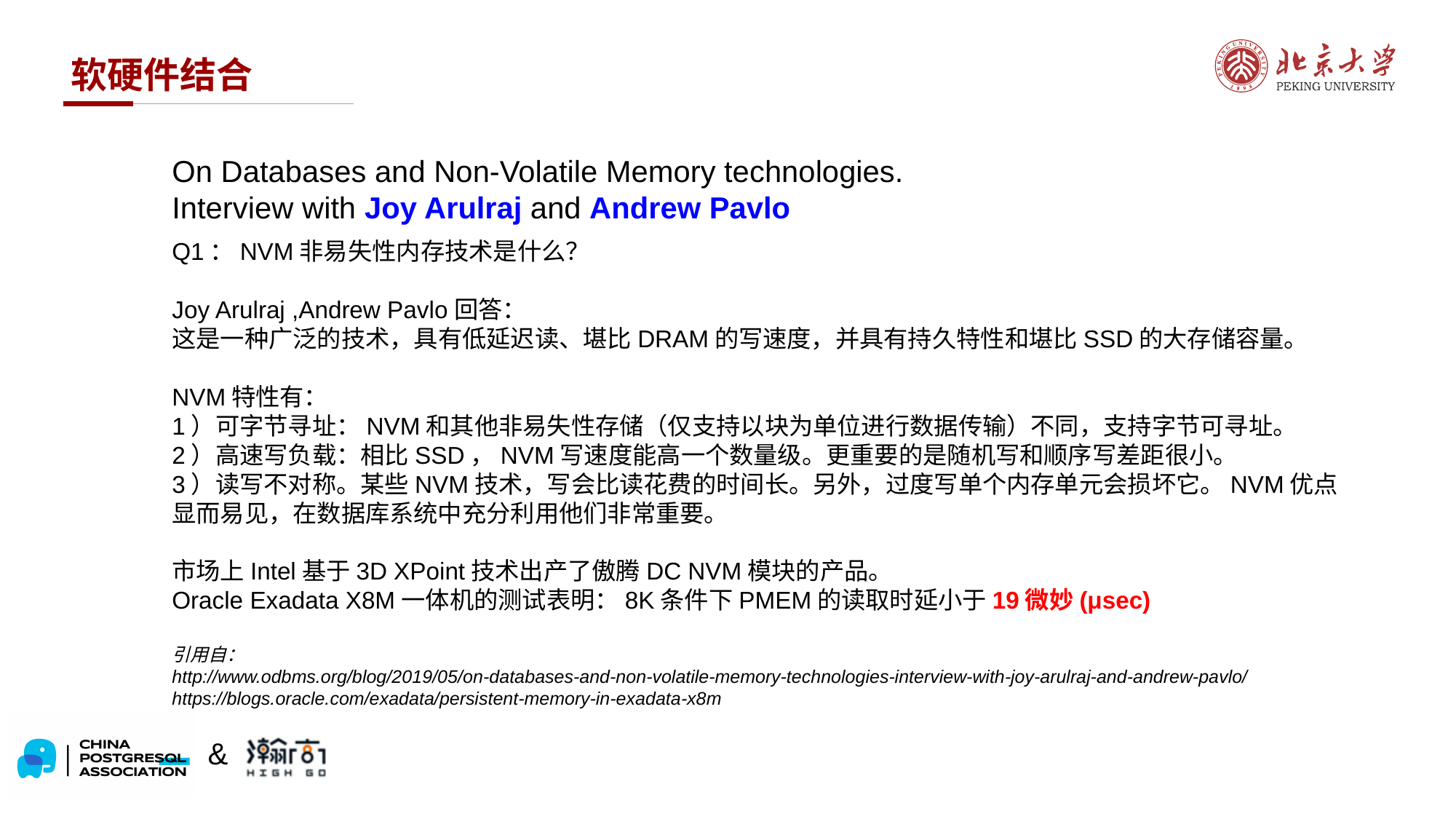

软硬件结合
On Databases and Non-Volatile Memory technologies.
Interview with Joy Arulraj and Andrew Pavlo
Q1：NVM非易失性内存技术是什么？

Joy Arulraj ,Andrew Pavlo回答：
这是一种广泛的技术，具有低延迟读、堪比DRAM的写速度，并具有持久特性和堪比SSD的大存储容量。

NVM特性有：
1）可字节寻址：NVM和其他非易失性存储（仅支持以块为单位进行数据传输）不同，支持字节可寻址。
2）高速写负载：相比SSD，NVM写速度能高一个数量级。更重要的是随机写和顺序写差距很小。
3）读写不对称。某些NVM技术，写会比读花费的时间长。另外，过度写单个内存单元会损坏它。NVM优点显而易见，在数据库系统中充分利用他们非常重要。

市场上Intel基于3D XPoint技术出产了傲腾DC NVM模块的产品。
Oracle Exadata X8M一体机的测试表明：8K条件下PMEM的读取时延小于19微妙(μsec)

引用自：
http://www.odbms.org/blog/2019/05/on-databases-and-non-volatile-memory-technologies-interview-with-joy-arulraj-and-andrew-pavlo/
https://blogs.oracle.com/exadata/persistent-memory-in-exadata-x8m